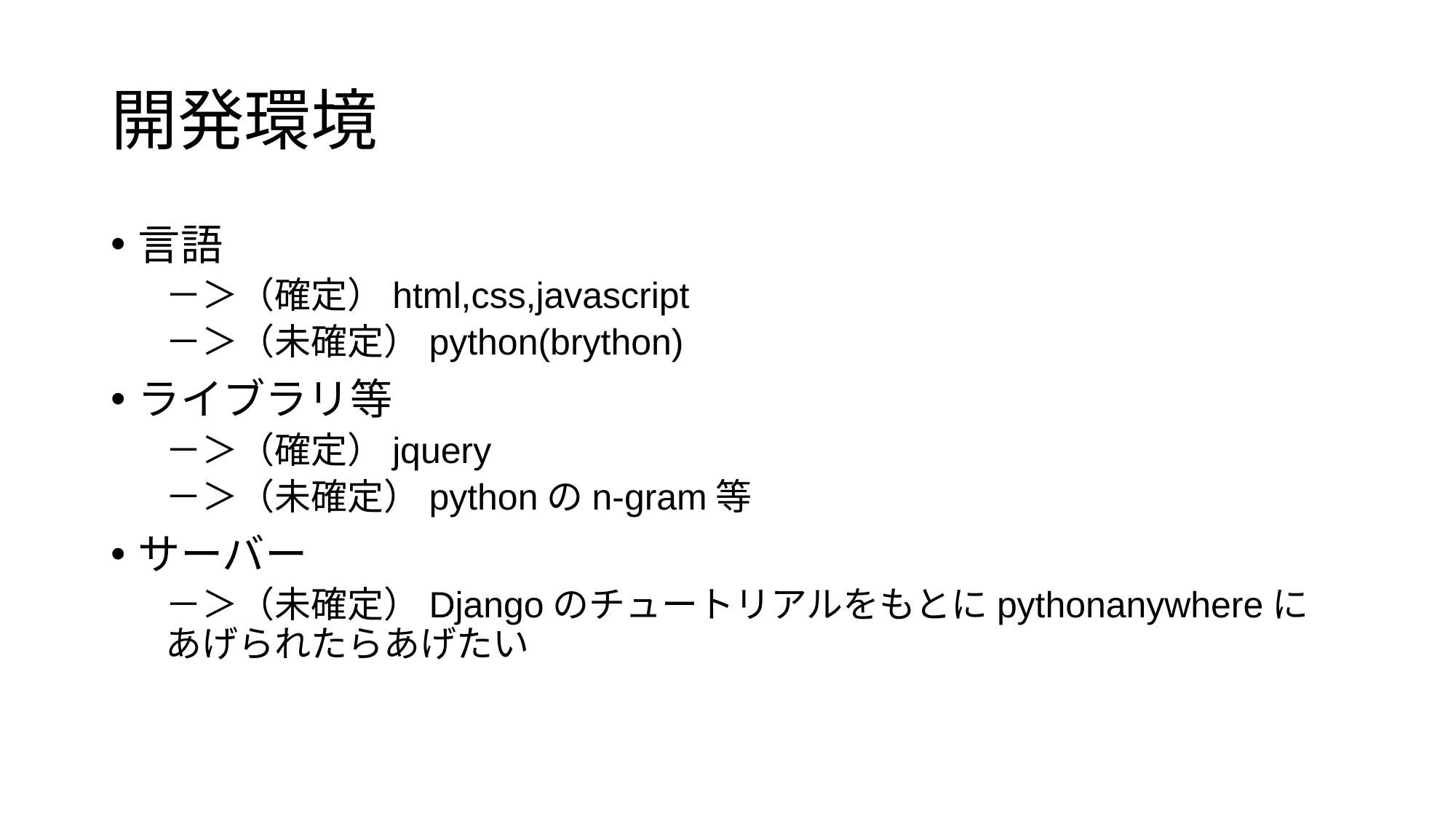

# 開発環境
言語
－＞（確定）html,css,javascript
－＞（未確定）python(brython)
ライブラリ等
－＞（確定）jquery
－＞（未確定）pythonのn-gram等
サーバー
－＞（未確定）Djangoのチュートリアルをもとにpythonanywhereにあげられたらあげたい